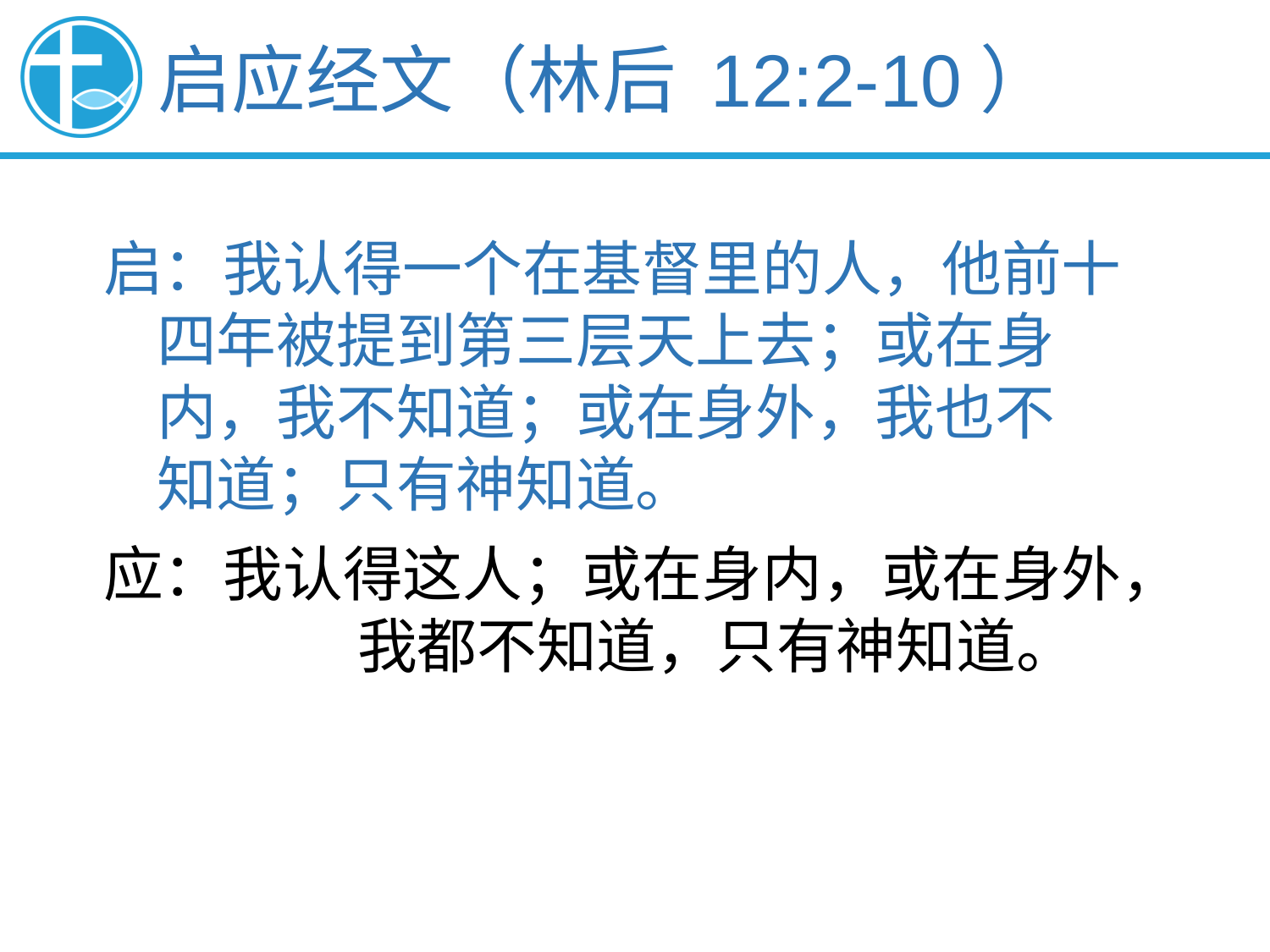

启应经文（林后 12:2-10）
启：我认得一个在基督里的人，他前十
    四年被提到第三层天上去；或在身
    内，我不知道；或在身外，我也不
    知道；只有神知道。
应：我认得这人；或在身内，或在身外，		我都不知道，只有神知道。